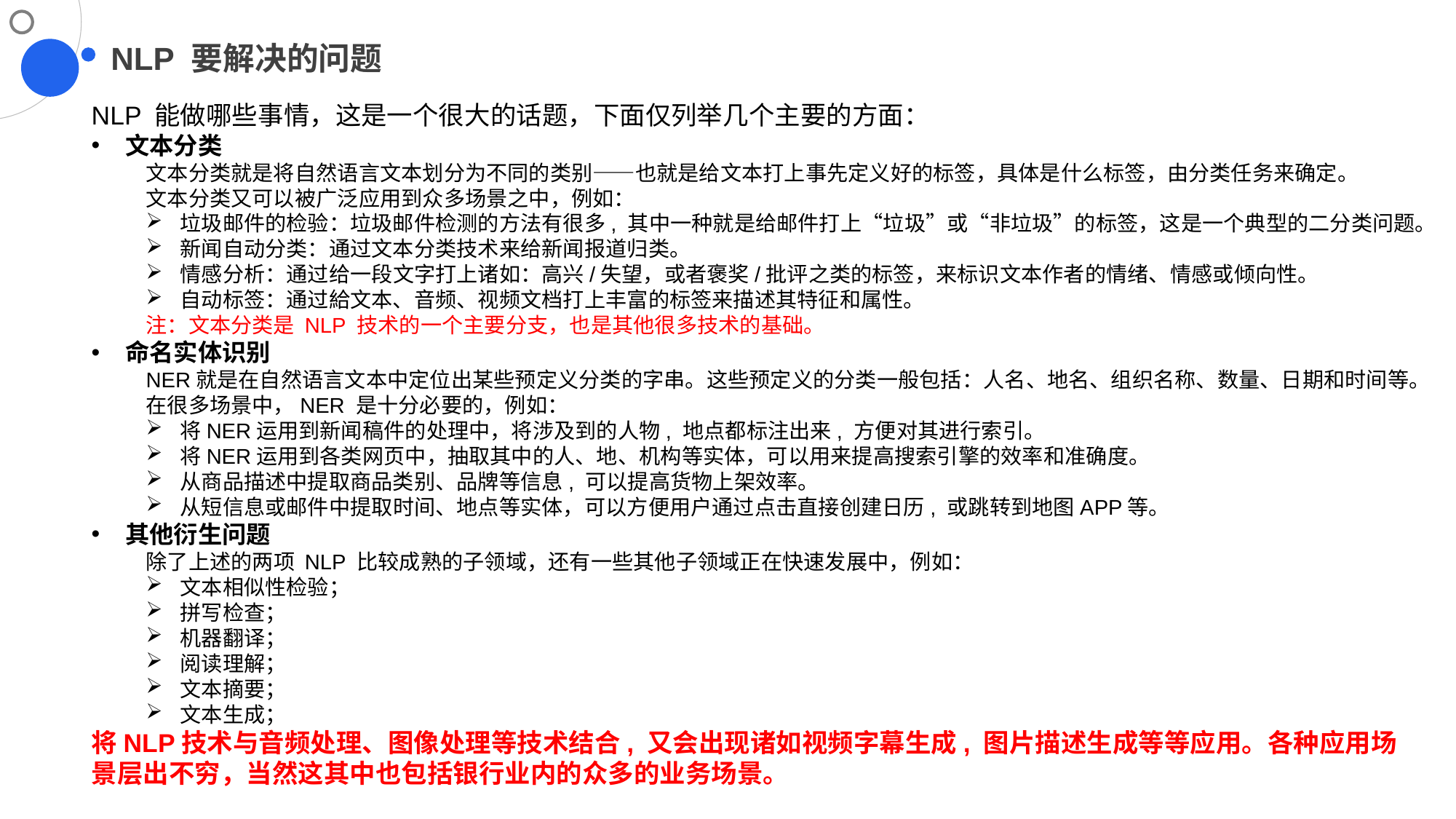

NLP 要解决的问题
NLP 能做哪些事情，这是一个很大的话题，下面仅列举几个主要的方面：
文本分类
文本分类就是将自然语言文本划分为不同的类别——也就是给文本打上事先定义好的标签，具体是什么标签，由分类任务来确定。
文本分类又可以被广泛应用到众多场景之中，例如：
垃圾邮件的检验：垃圾邮件检测的方法有很多, 其中一种就是给邮件打上“垃圾”或“非垃圾”的标签，这是一个典型的二分类问题。
新闻自动分类：通过文本分类技术来给新闻报道归类。
情感分析：通过给一段文字打上诸如：高兴/失望，或者褒奖/批评之类的标签，来标识文本作者的情绪、情感或倾向性。
自动标签：通过給文本、音频、视频文档打上丰富的标签来描述其特征和属性。
注：文本分类是 NLP 技术的一个主要分支，也是其他很多技术的基础。
命名实体识别
NER就是在自然语言文本中定位出某些预定义分类的字串。这些预定义的分类一般包括：人名、地名、组织名称、数量、日期和时间等。
在很多场景中，NER 是十分必要的，例如：
将NER运用到新闻稿件的处理中，将涉及到的人物, 地点都标注出来, 方便对其进行索引。
将NER运用到各类网页中，抽取其中的人、地、机构等实体，可以用来提高搜索引擎的效率和准确度。
从商品描述中提取商品类别、品牌等信息, 可以提高货物上架效率。
从短信息或邮件中提取时间、地点等实体，可以方便用户通过点击直接创建日历, 或跳转到地图APP等。
其他衍生问题
除了上述的两项 NLP 比较成熟的子领域，还有一些其他子领域正在快速发展中，例如：
文本相似性检验；
拼写检查；
机器翻译；
阅读理解；
文本摘要；
文本生成；
将NLP技术与音频处理、图像处理等技术结合, 又会出现诸如视频字幕生成, 图片描述生成等等应用。各种应用场景层出不穷，当然这其中也包括银行业内的众多的业务场景。